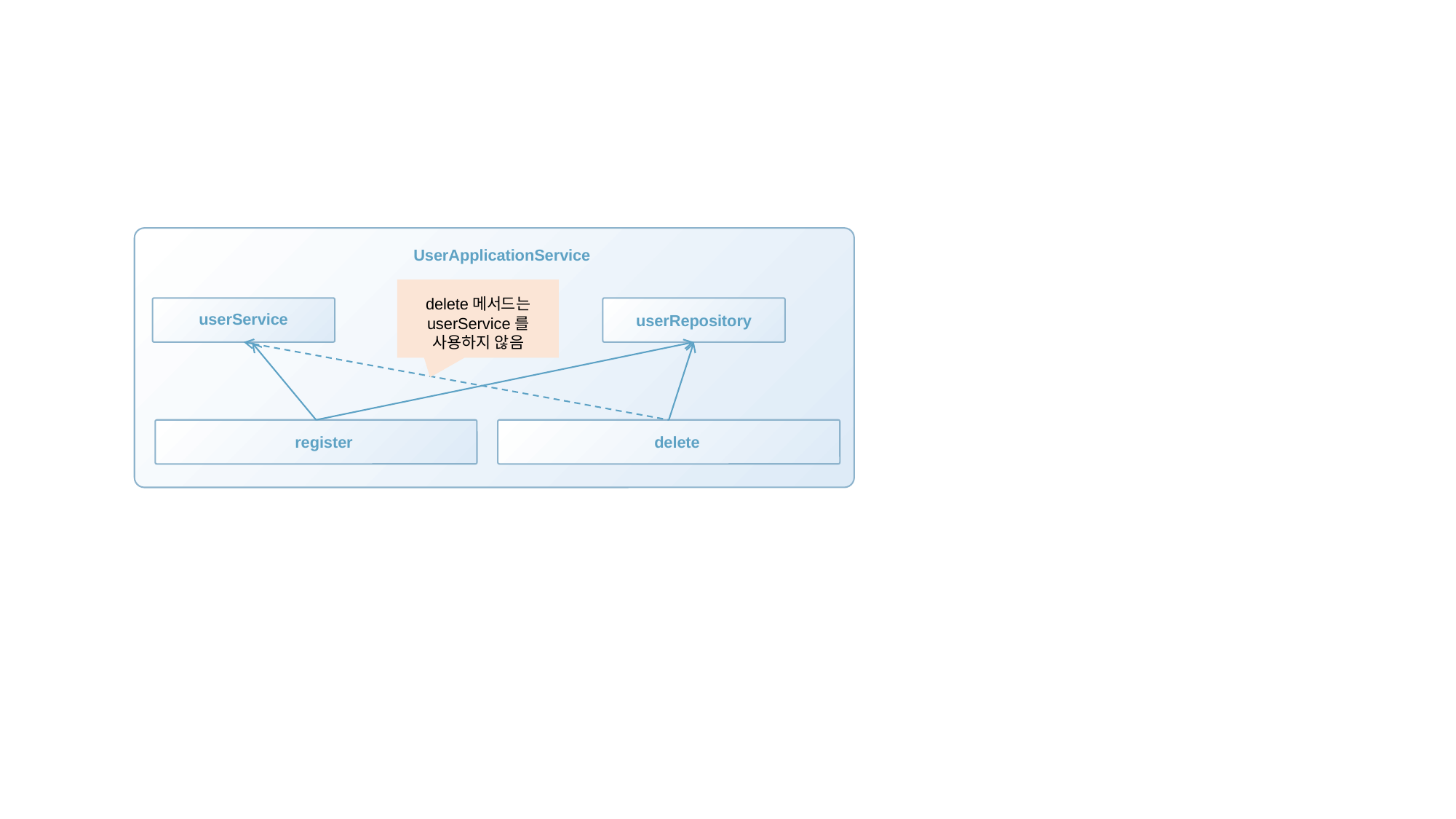

UserApplicationService

delete메서드는 userService를 사용하지 않음

userService

userRepository

register

delete